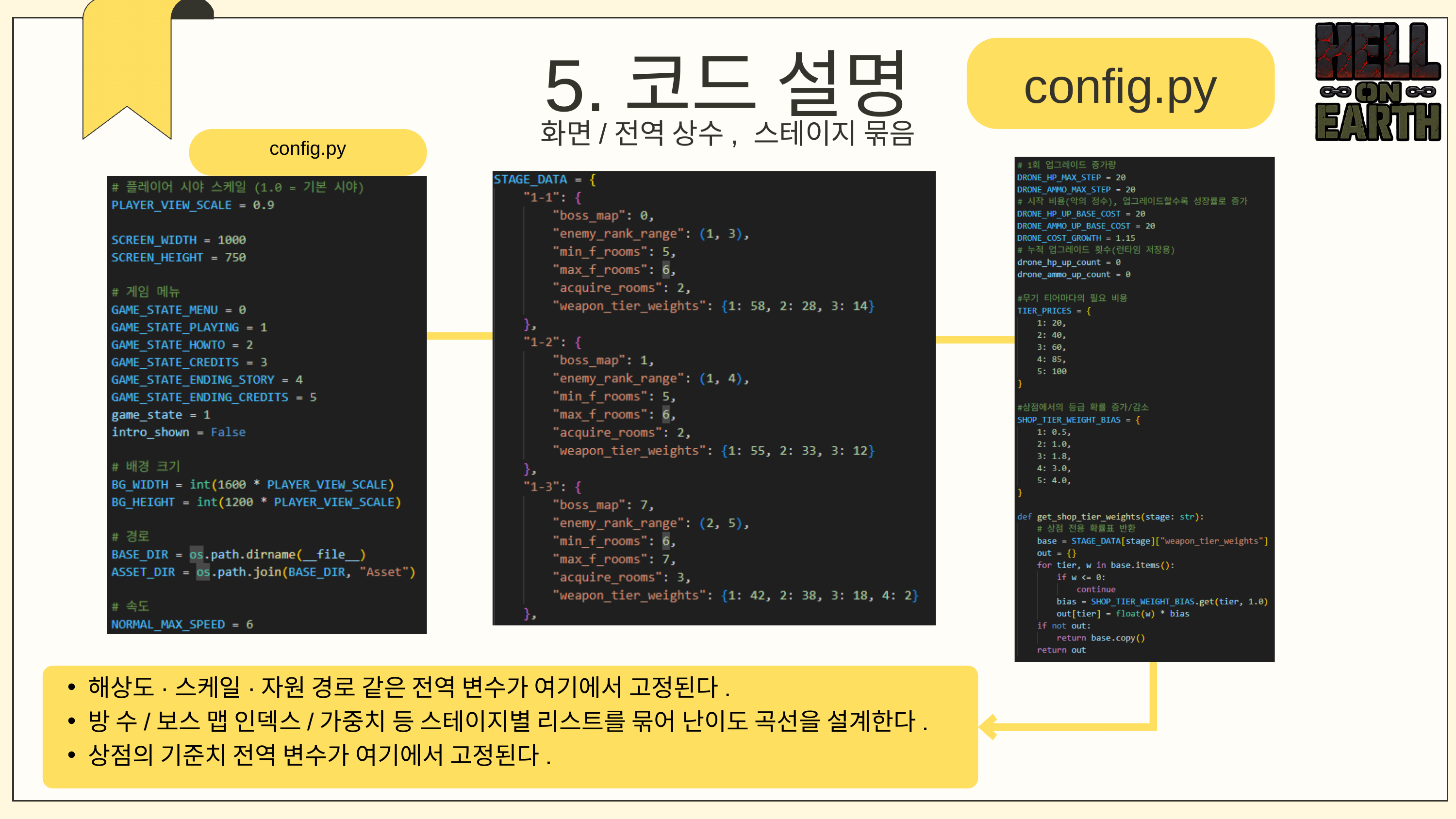

5.코드 설명

config.py
화면/전역 상수, 스테이지 묶음

config.py

해상도·스케일·자원 경로 같은 전역 변수가 여기에서 고정된다.
방 수/보스 맵 인덱스/가중치 등 스테이지별 리스트를 묶어 난이도 곡선을 설계한다.
상점의 기준치 전역 변수가 여기에서 고정된다.